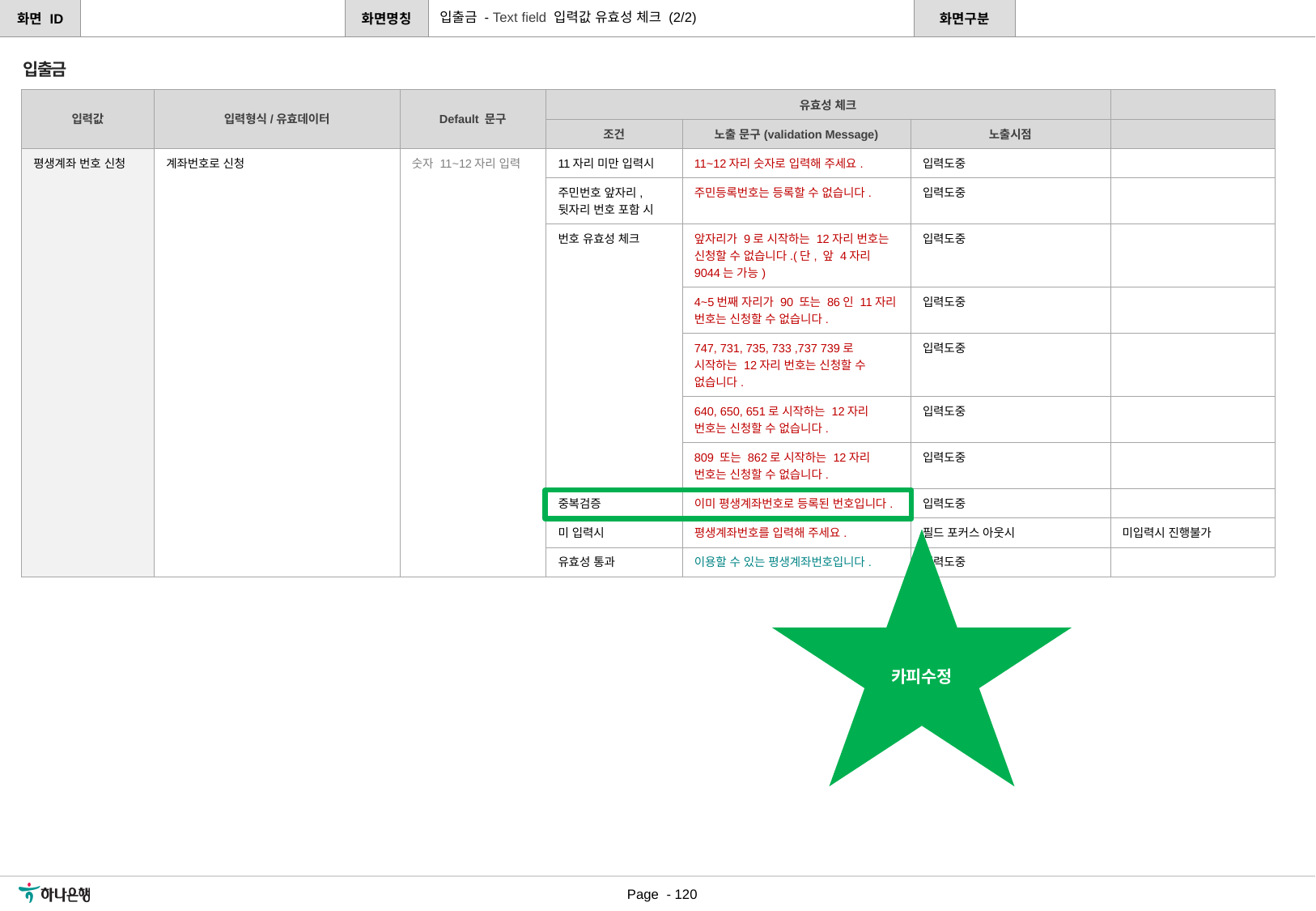

입출금 - Text field 입력값 유효성 체크 (2/2)
입출금
| 입력값 | 입력형식/유효데이터 | Default 문구 | 유효성 체크 |  |  |  |
| --- | --- | --- | --- | --- | --- | --- |
|  |  |  | 조건 | 노출 문구(validation Message) | 노출시점 |  |
| 평생계좌 번호 신청 | 계좌번호로 신청 | 숫자 11~12자리 입력 | 11자리 미만 입력시 | 11~12자리 숫자로 입력해 주세요. | 입력도중 |  |
|  |  |  | 주민번호 앞자리, 뒷자리 번호 포함 시 | 주민등록번호는 등록할 수 없습니다. | 입력도중 |  |
|  |  |  | 번호 유효성 체크 | 앞자리가 9로 시작하는 12자리 번호는 신청할 수 없습니다.(단, 앞 4자리 9044는 가능) | 입력도중 |  |
|  |  |  |  | 4~5번째 자리가 90 또는 86인 11자리 번호는 신청할 수 없습니다. | 입력도중 |  |
|  |  |  |  | 747, 731, 735, 733 ,737 739로 시작하는 12자리 번호는 신청할 수 없습니다. | 입력도중 |  |
|  |  |  |  | 640, 650, 651로 시작하는 12자리 번호는 신청할 수 없습니다. | 입력도중 |  |
|  |  |  |  | 809 또는 862로 시작하는 12자리 번호는 신청할 수 없습니다. | 입력도중 |  |
|  |  |  | 중복검증 | 이미 평생계좌번호로 등록된 번호입니다. | 입력도중 |  |
|  |  |  | 미 입력시 | 평생계좌번호를 입력해 주세요. | 필드 포커스 아웃시 | 미입력시 진행불가 |
|  |  |  | 유효성 통과 | 이용할 수 있는 평생계좌번호입니다. | 입력도중 |  |

카피수정